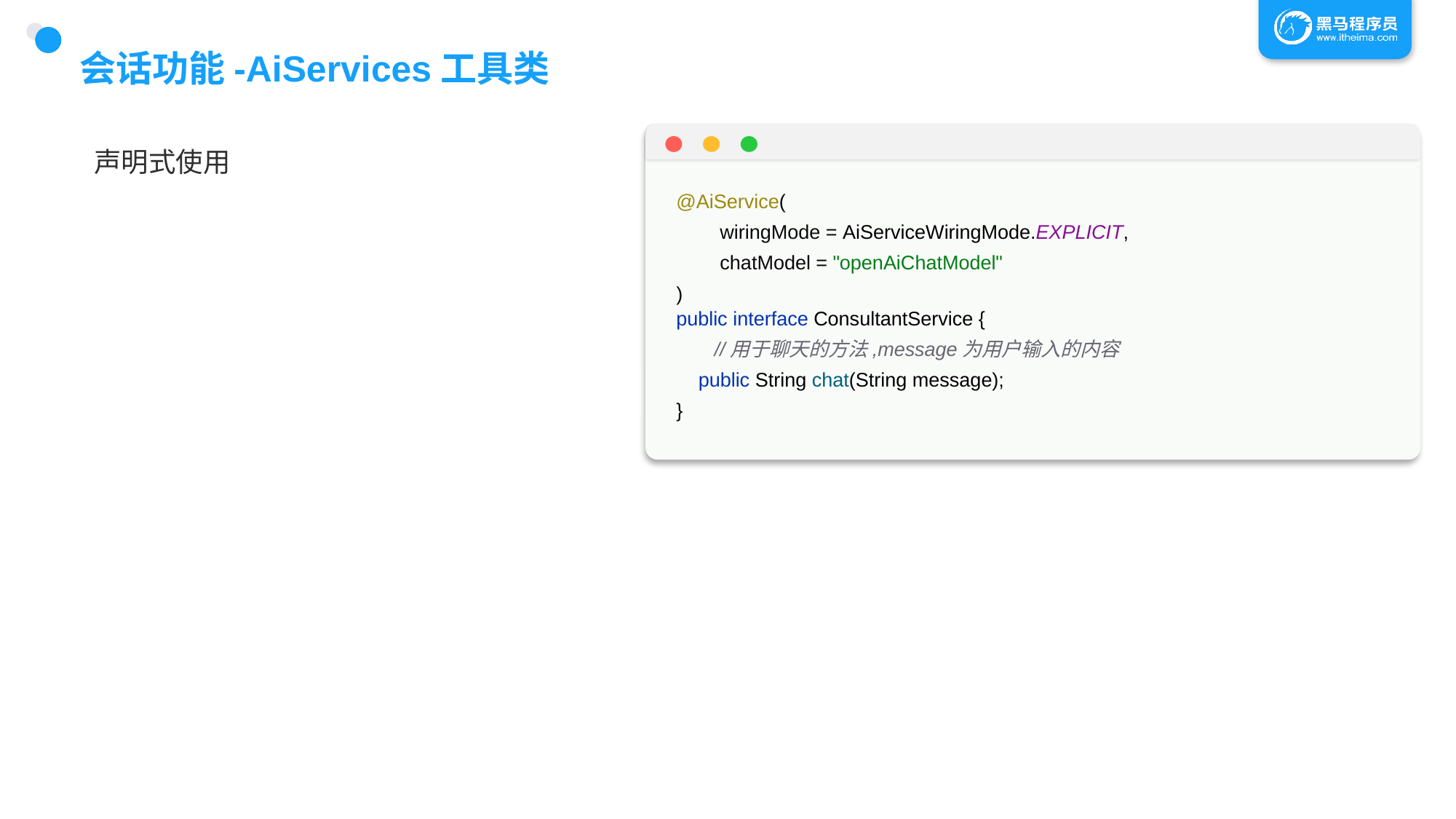

# 会话功能-AiServices工具类
声明式使用

@AiService(
        wiringMode = AiServiceWiringMode.EXPLICIT,
        chatModel = "openAiChatModel"
)
public interface ConsultantService {
       //用于聊天的方法,message为用户输入的内容
    public String chat(String message);
}